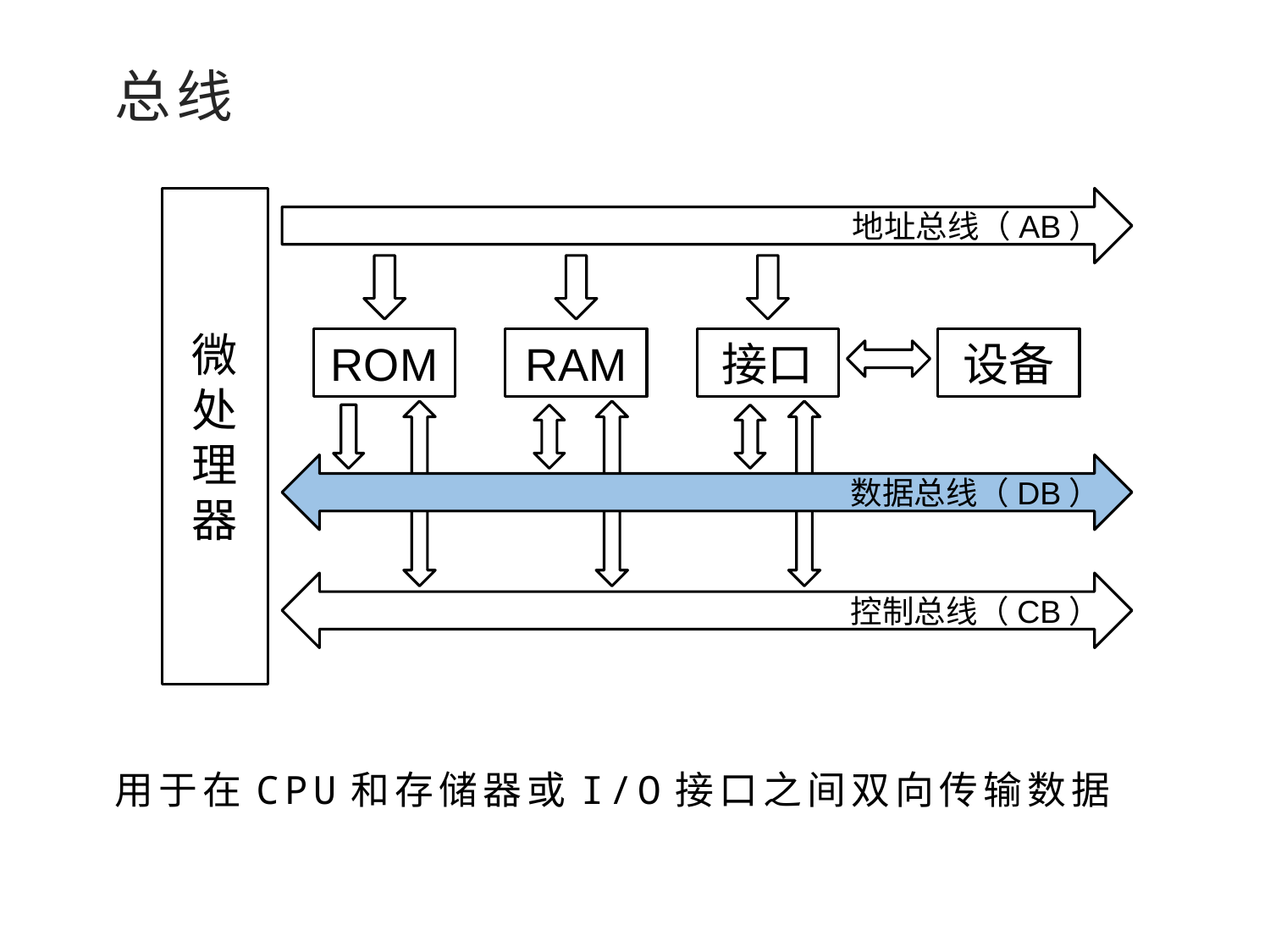

总线
微处理器
地址总线（AB）

ROM
RAM
接口
设备

数据总线（DB）

控制总线（CB）
用于在CPU和存储器或I/O接口之间双向传输数据